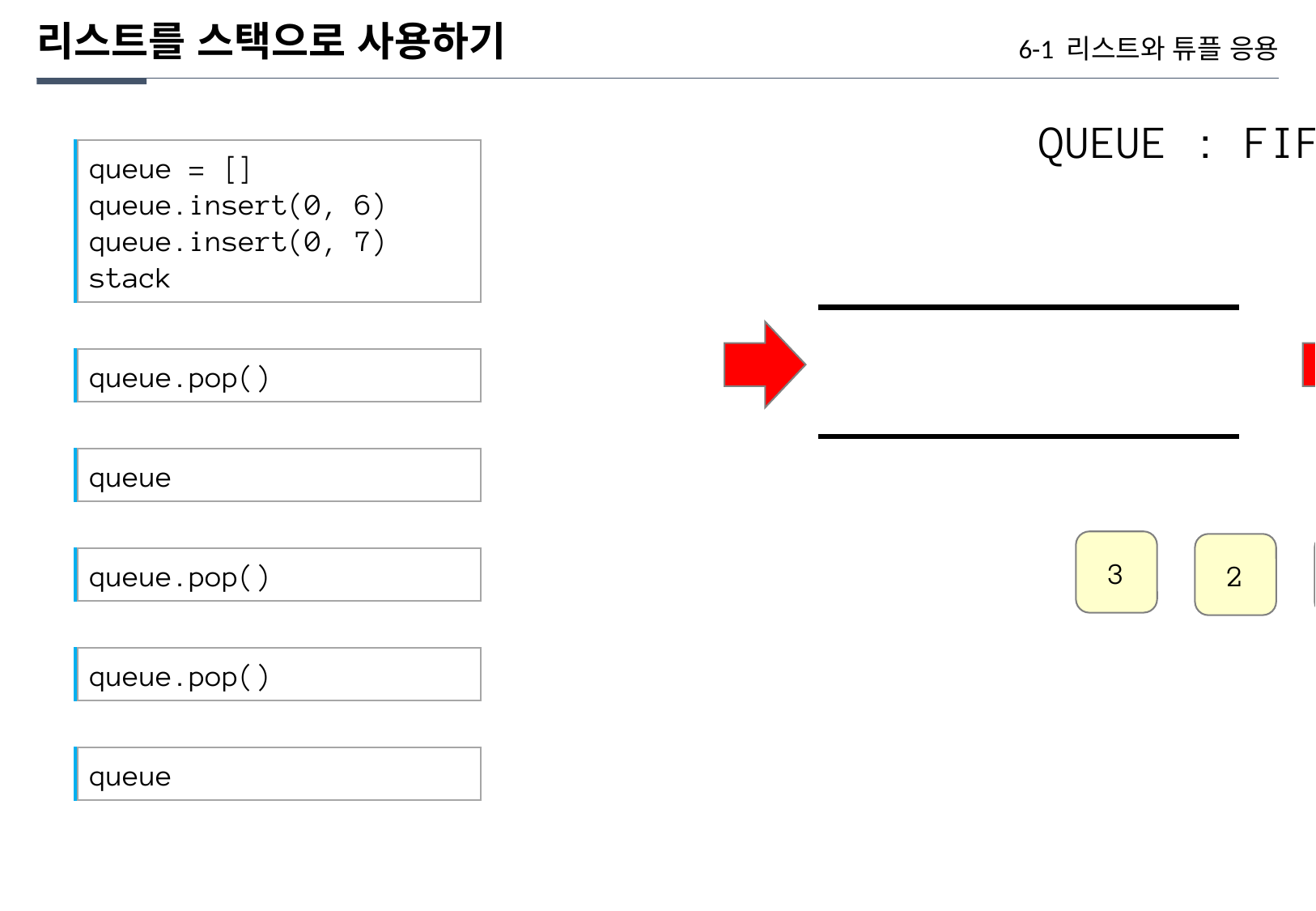

리스트를 스택으로 사용하기
6-1 리스트와 튜플 응용
QUEUE : FIFO

queue = []
queue.insert(0, 6)
queue.insert(0, 7)
stack

queue.pop()

queue
3
2
1

queue.pop()

queue.pop()

queue